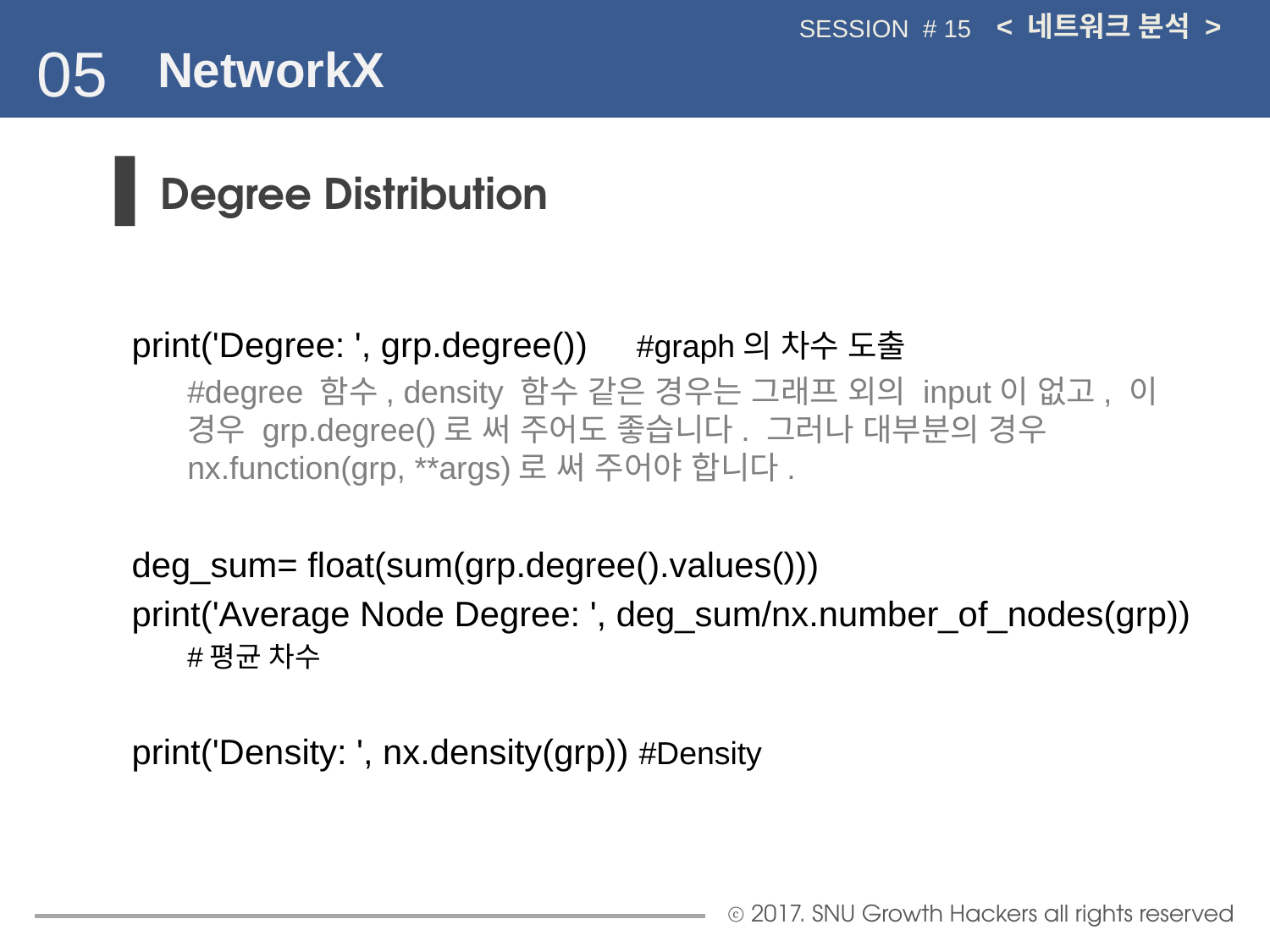

< 네트워크 분석 >
SESSION  # 15
05
NetworkX

Degree Distribution
print('Degree: ', grp.degree())     #graph의 차수 도출
#degree 함수, density 함수 같은 경우는 그래프 외의 input이 없고, 이 경우 grp.degree()로 써 주어도 좋습니다. 그러나 대부분의 경우 nx.function(grp, **args)로 써 주어야 합니다.

deg_sum= float(sum(grp.degree().values()))
print('Average Node Degree: ', deg_sum/nx.number_of_nodes(grp))
#평균 차수

print('Density: ', nx.density(grp)) #Density
ⓒ 2017. SNU Growth Hackers all rights reserved